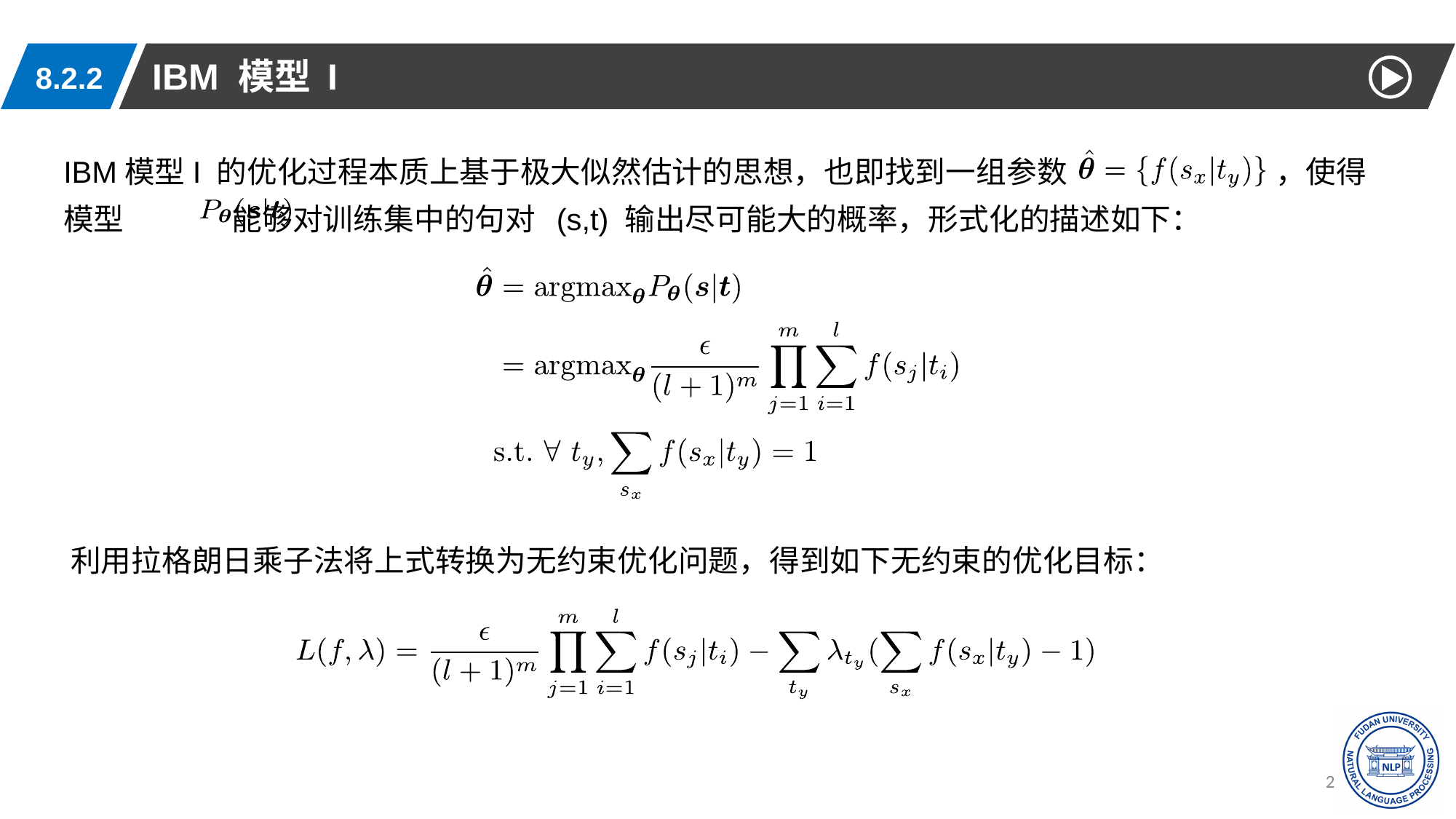

IBM 模型 I
8.2.2

IBM模型I 的优化过程本质上基于极大似然估计的思想，也即找到一组参数                               ，使得模型                能够对训练集中的句对  (s,t) 输出尽可能大的概率，形式化的描述如下：

利用拉格朗日乘子法将上式转换为无约束优化问题，得到如下无约束的优化目标：

26